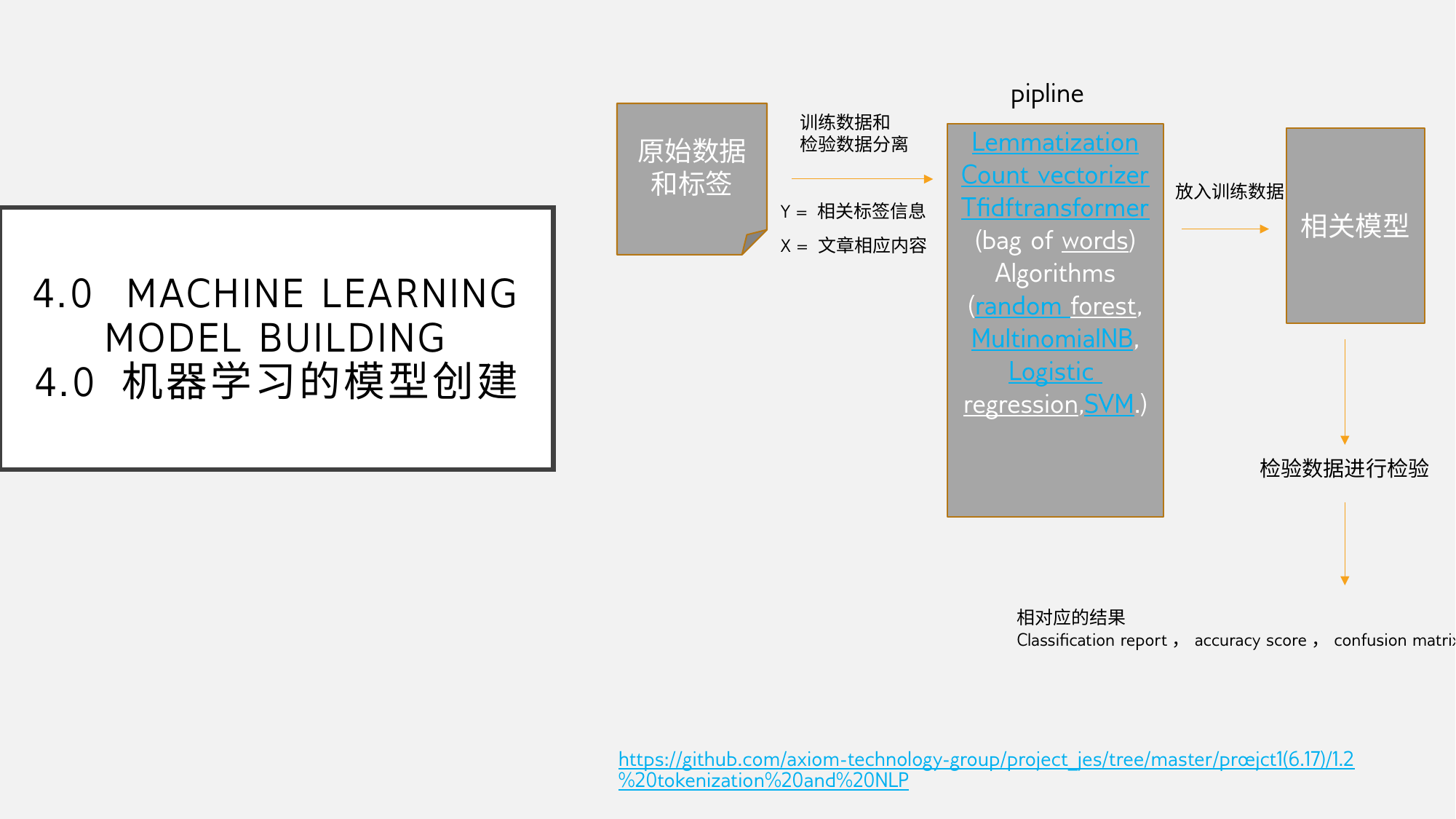

pipline
原始数据和标签
训练数据和
检验数据分离

Lemmatization
Count vectorizer
Tfidftransformer
(bag of words)
Algorithms
(random forest,
MultinomialNB,
Logistic regression,SVM.)

相关模型
放入训练数据
Y = 相关标签信息
# 4.0  machine learning model building 4.0 机器学习的模型创建
X = 文章相应内容
检验数据进行检验
相对应的结果
Classification report，accuracy score，confusion matrix
https://github.com/axiom-technology-group/project_jes/tree/master/proejct1(6.17)/1.2%20tokenization%20and%20NLP